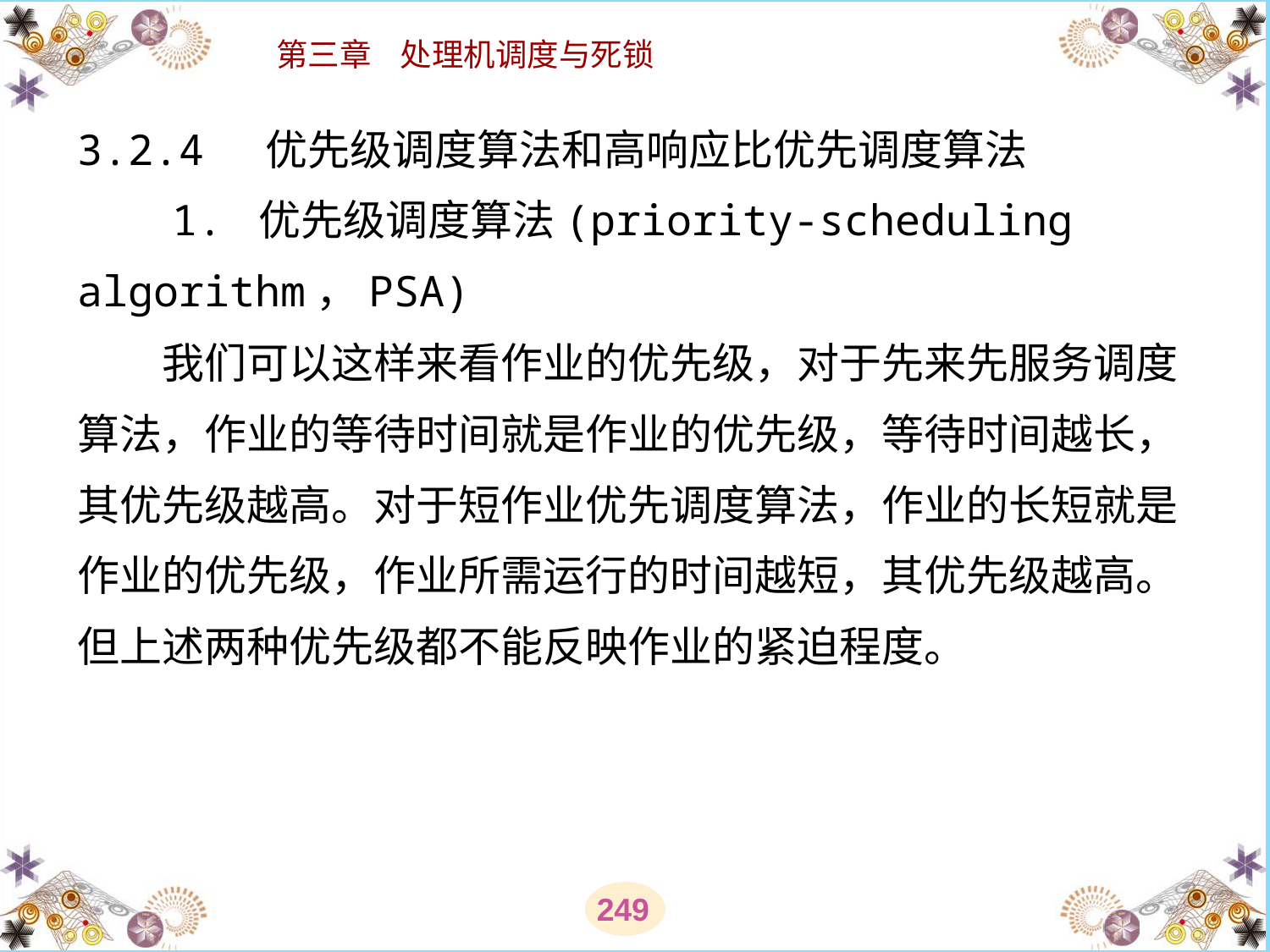

# 3.2.4  优先级调度算法和高响应比优先调度算法 　　1. 优先级调度算法(priority-scheduling algorithm，PSA) 　　我们可以这样来看作业的优先级，对于先来先服务调度算法，作业的等待时间就是作业的优先级，等待时间越长，其优先级越高。对于短作业优先调度算法，作业的长短就是作业的优先级，作业所需运行的时间越短，其优先级越高。但上述两种优先级都不能反映作业的紧迫程度。